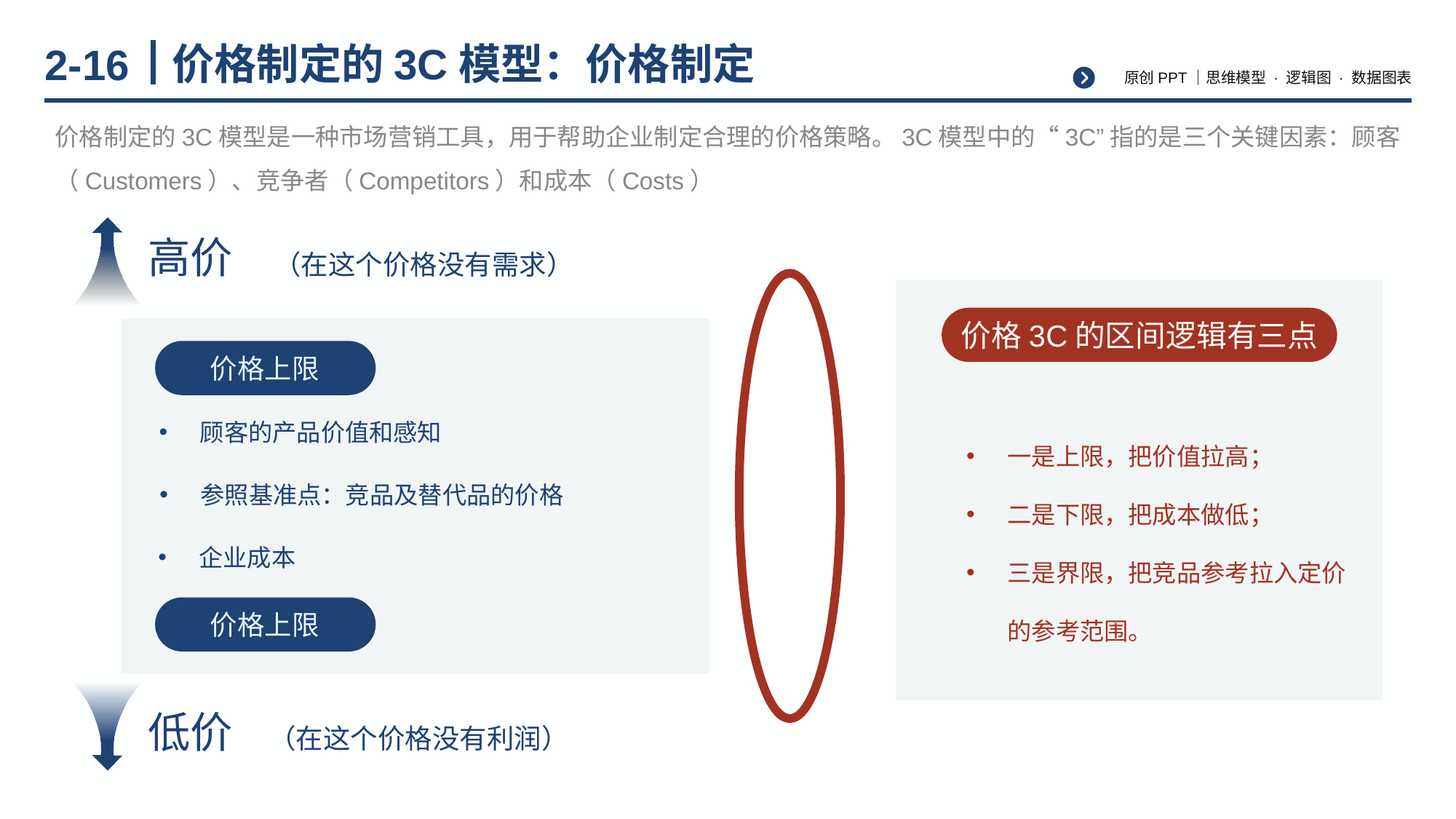

# 价格制定的3C模型：价格制定
2-16
价格制定的3C模型是一种市场营销工具，用于帮助企业制定合理的价格策略。3C模型中的“3C”指的是三个关键因素：顾客（Customers）、竞争者（Competitors）和成本（Costs）

高价
（在这个价格没有需求）

价格3C的区间逻辑有三点

价格上限
一是上限，把价值拉高；
二是下限，把成本做低；
三是界限，把竞品参考拉入定价的参考范围。
顾客的产品价值和感知
参照基准点：竞品及替代品的价格
企业成本

价格上限

低价
（在这个价格没有利润）